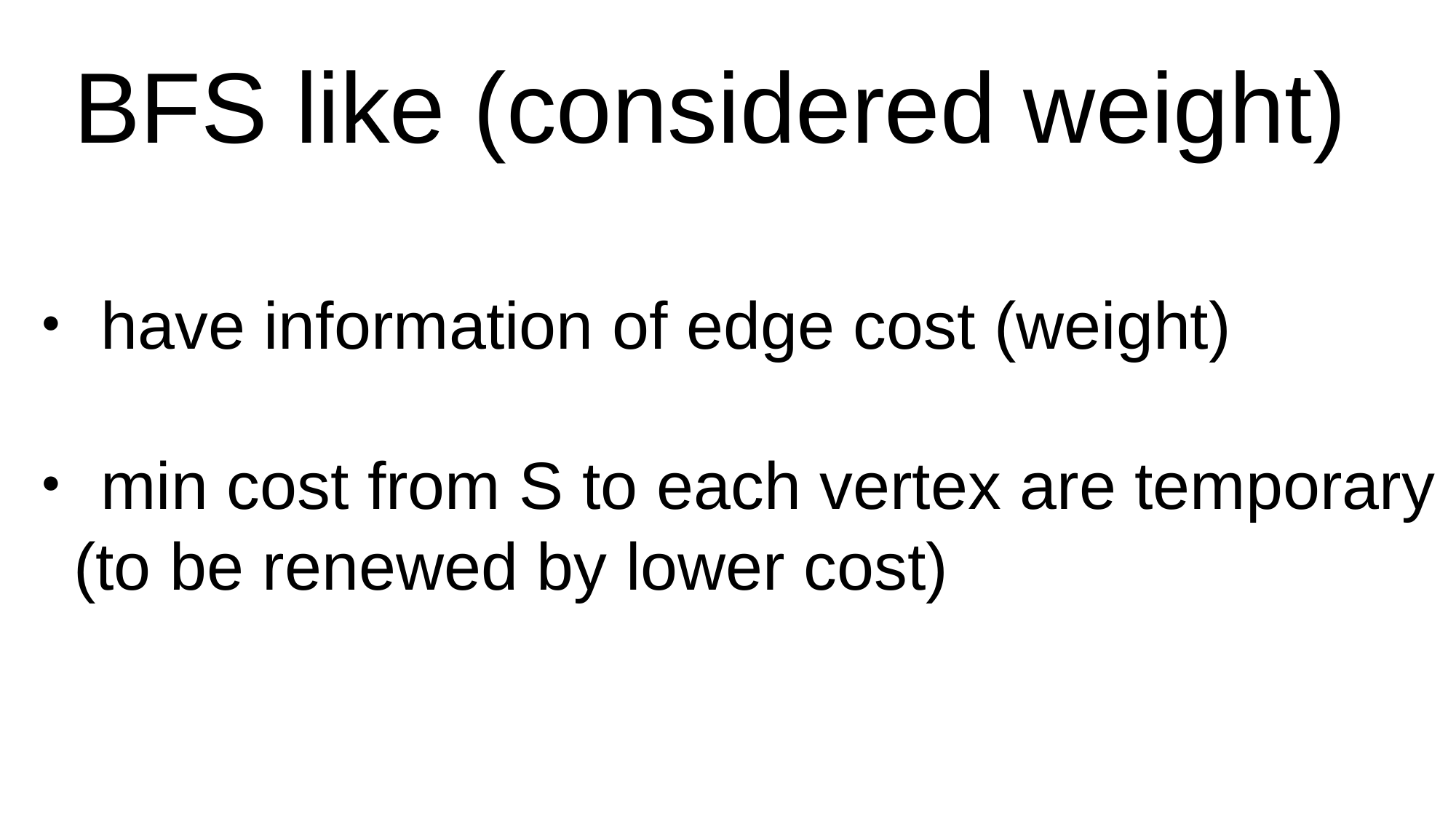

BFS like (considered weight)

・have information of edge cost (weight)

・min cost from S to each vertex are temporary
   (to be renewed by lower cost)